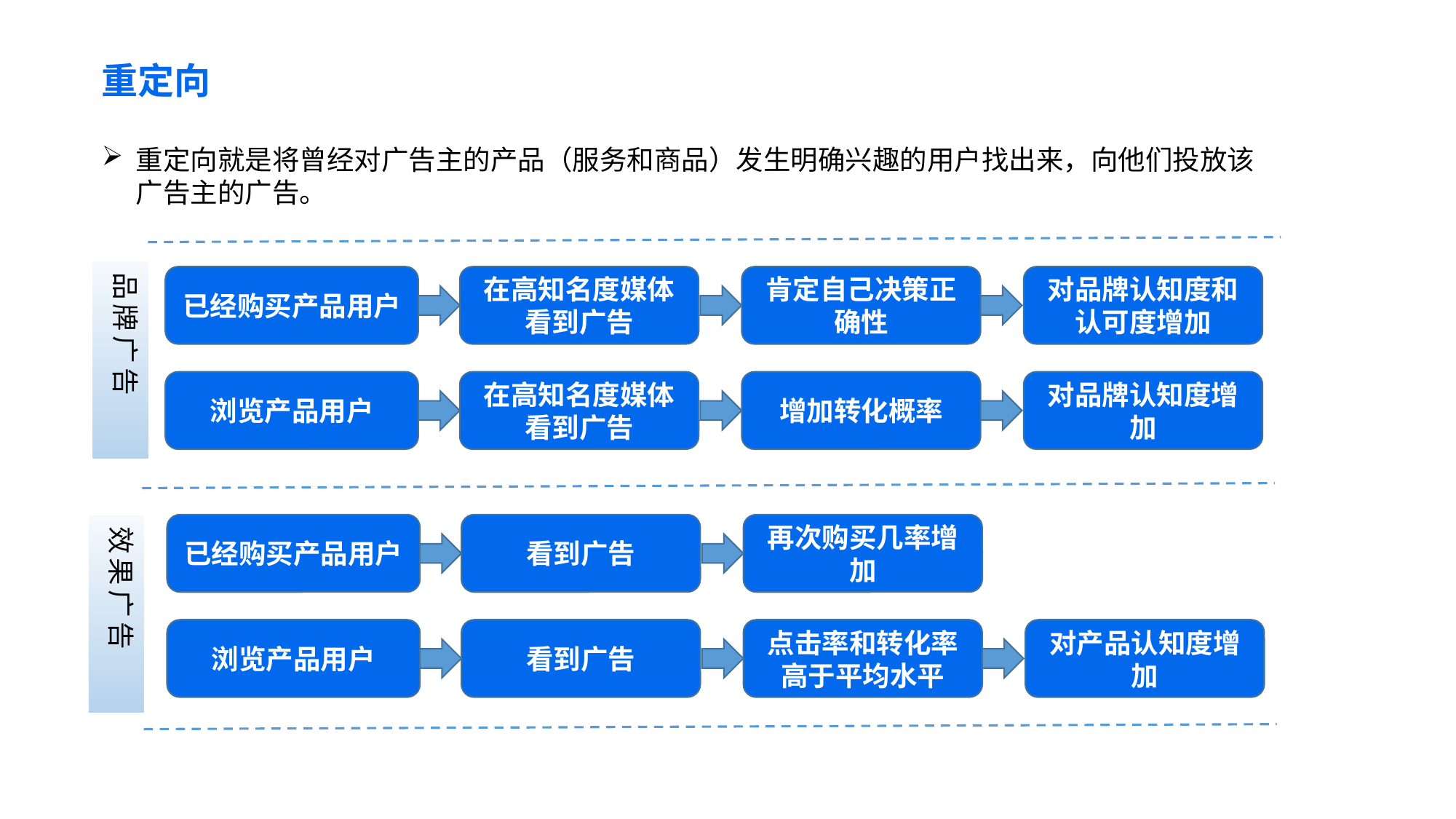

重定向
重定向就是将曾经对广告主的产品（服务和商品）发生明确兴趣的用户找出来，向他们投放该广告主的广告。
品牌广告
已经购买产品用户
在高知名度媒体看到广告
肯定自己决策正确性
对品牌认知度和认可度增加

浏览产品用户
在高知名度媒体看到广告
增加转化概率
对品牌认知度增加

已经购买产品用户
看到广告
再次购买几率增加
效果广告

浏览产品用户
看到广告
点击率和转化率高于平均水平
对产品认知度增加